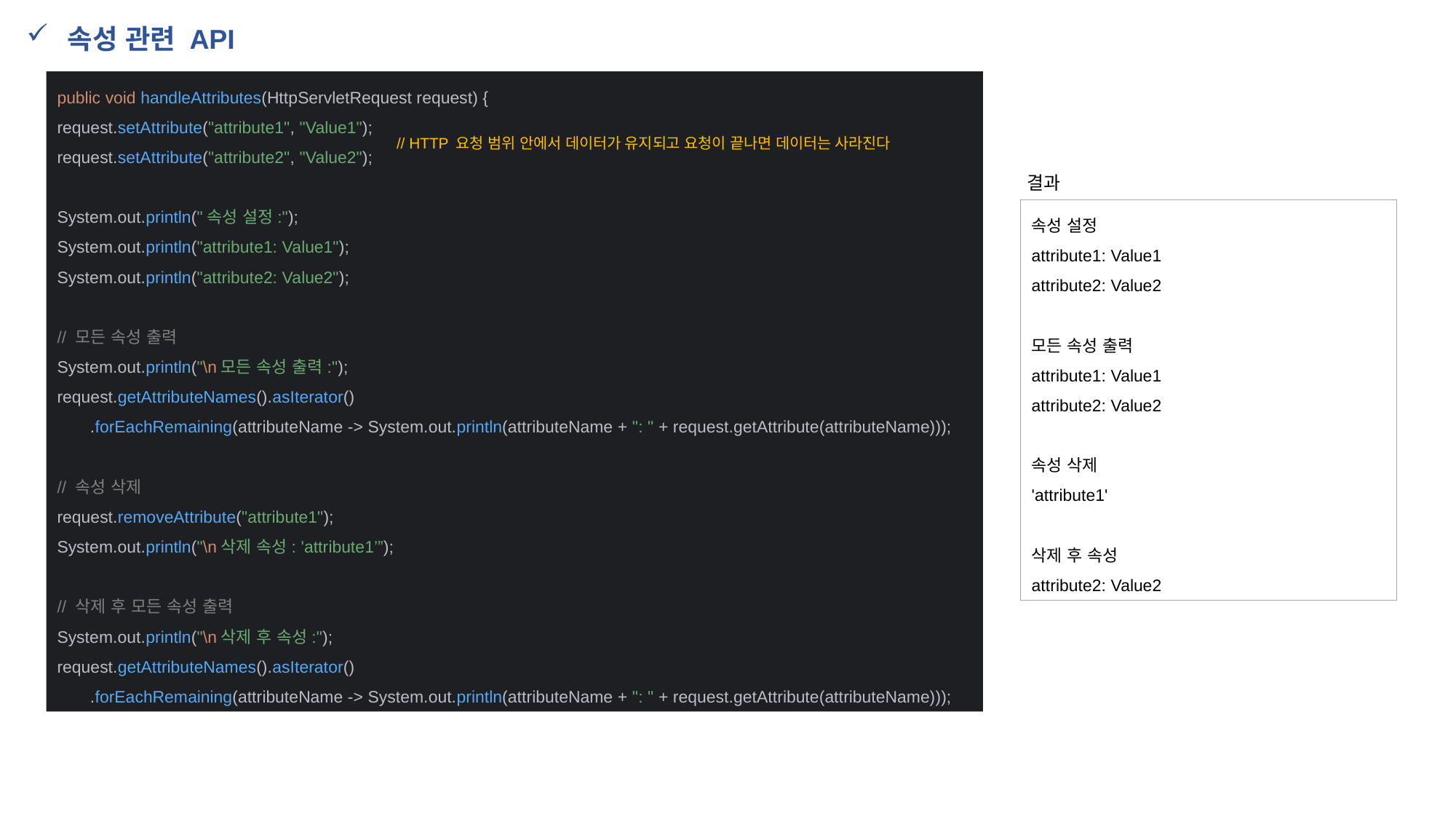

속성 관련 API
public void handleAttributes(HttpServletRequest request) {
request.setAttribute("attribute1", "Value1");
request.setAttribute("attribute2", "Value2");
System.out.println("속성 설정:");
System.out.println("attribute1: Value1");
System.out.println("attribute2: Value2");
// 모든 속성 출력
System.out.println("\n모든 속성 출력:");
request.getAttributeNames().asIterator()
       .forEachRemaining(attributeName -> System.out.println(attributeName + ": " + request.getAttribute(attributeName)));
// 속성 삭제
request.removeAttribute("attribute1");
System.out.println("\n삭제 속성: 'attribute1’”);
// 삭제 후 모든 속성 출력
System.out.println("\n삭제 후 속성:");
request.getAttributeNames().asIterator()
       .forEachRemaining(attributeName -> System.out.println(attributeName + ": " + request.getAttribute(attributeName)));
// HTTP 요청 범위 안에서 데이터가 유지되고 요청이 끝나면 데이터는 사라진다
결과
속성 설정
attribute1: Value1
attribute2: Value2

모든 속성 출력
attribute1: Value1
attribute2: Value2
속성 삭제
'attribute1'
삭제 후 속성
attribute2: Value2